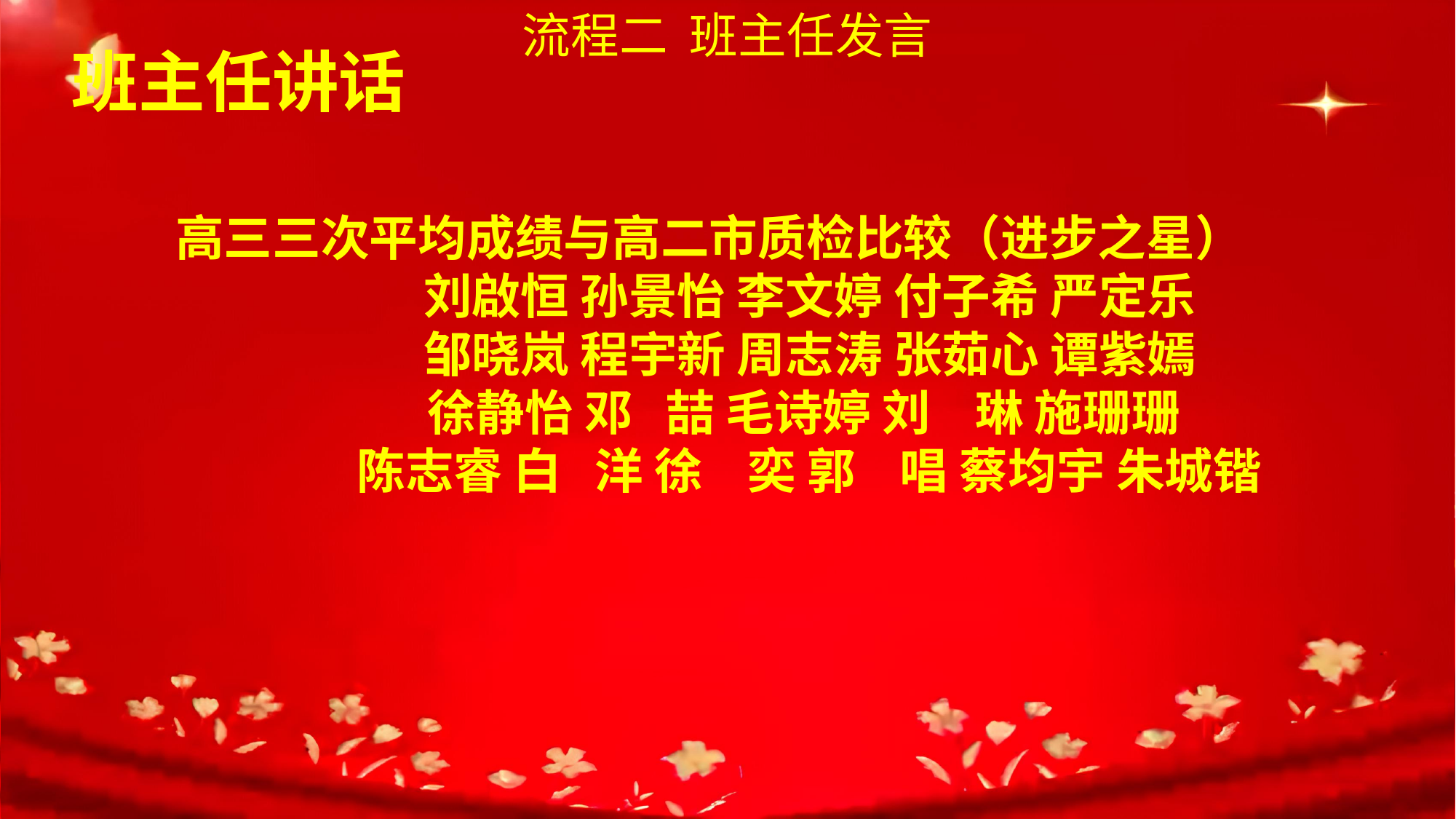

流程二  班主任发言
   班主任讲话
高三三次平均成绩与高二市质检比较（进步之星）
刘啟恒 孙景怡 李文婷 付子希 严定乐
邹晓岚 程宇新 周志涛 张茹心 谭紫嫣
徐静怡 邓   喆 毛诗婷 刘    琳 施珊珊
陈志睿 白   洋 徐    奕 郭    唱 蔡均宇 朱城锴